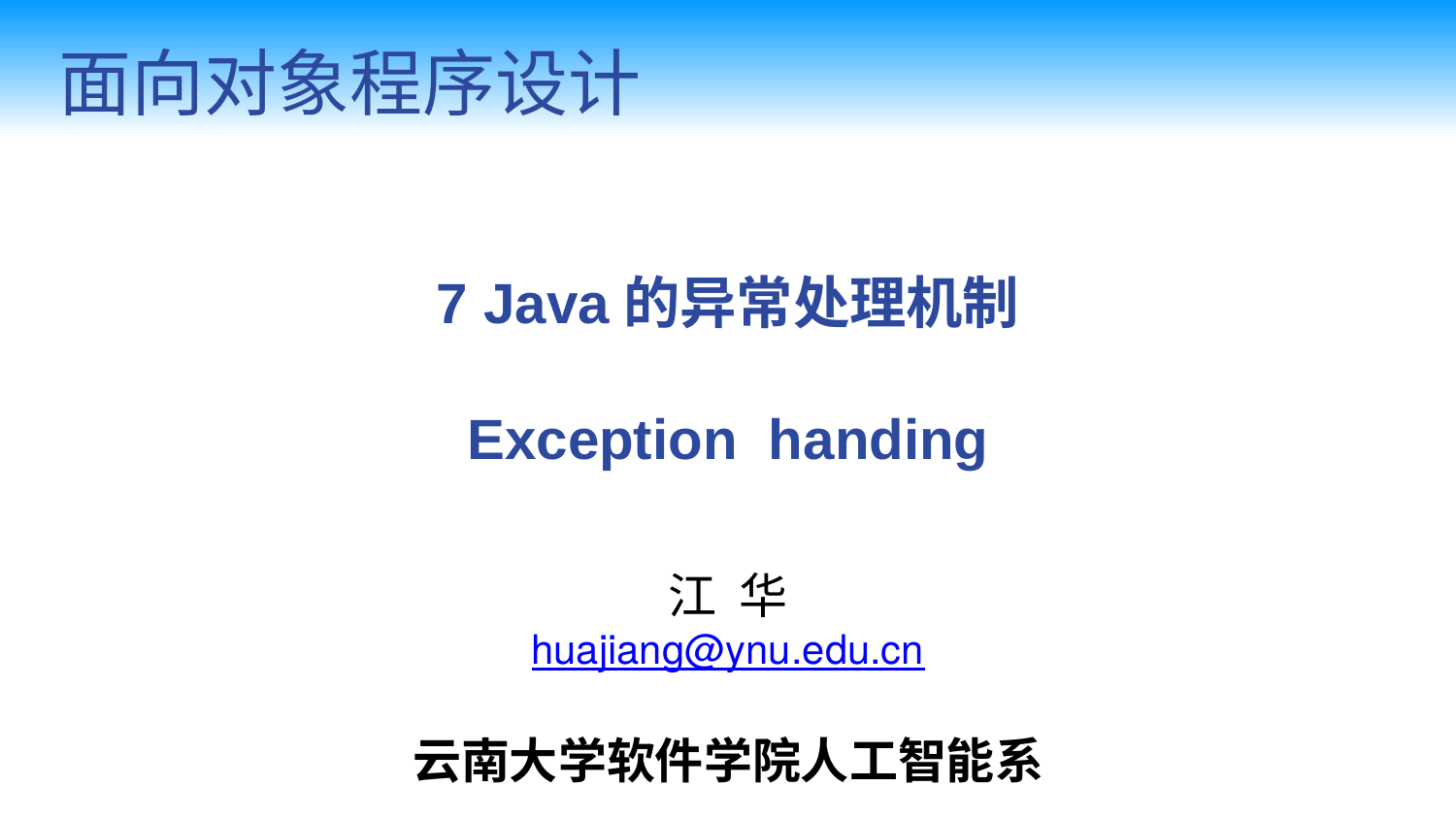

面向对象程序设计

7 Java的异常处理机制

Exception  handing
江  华
huajiang@ynu.edu.cn

云南大学软件学院人工智能系